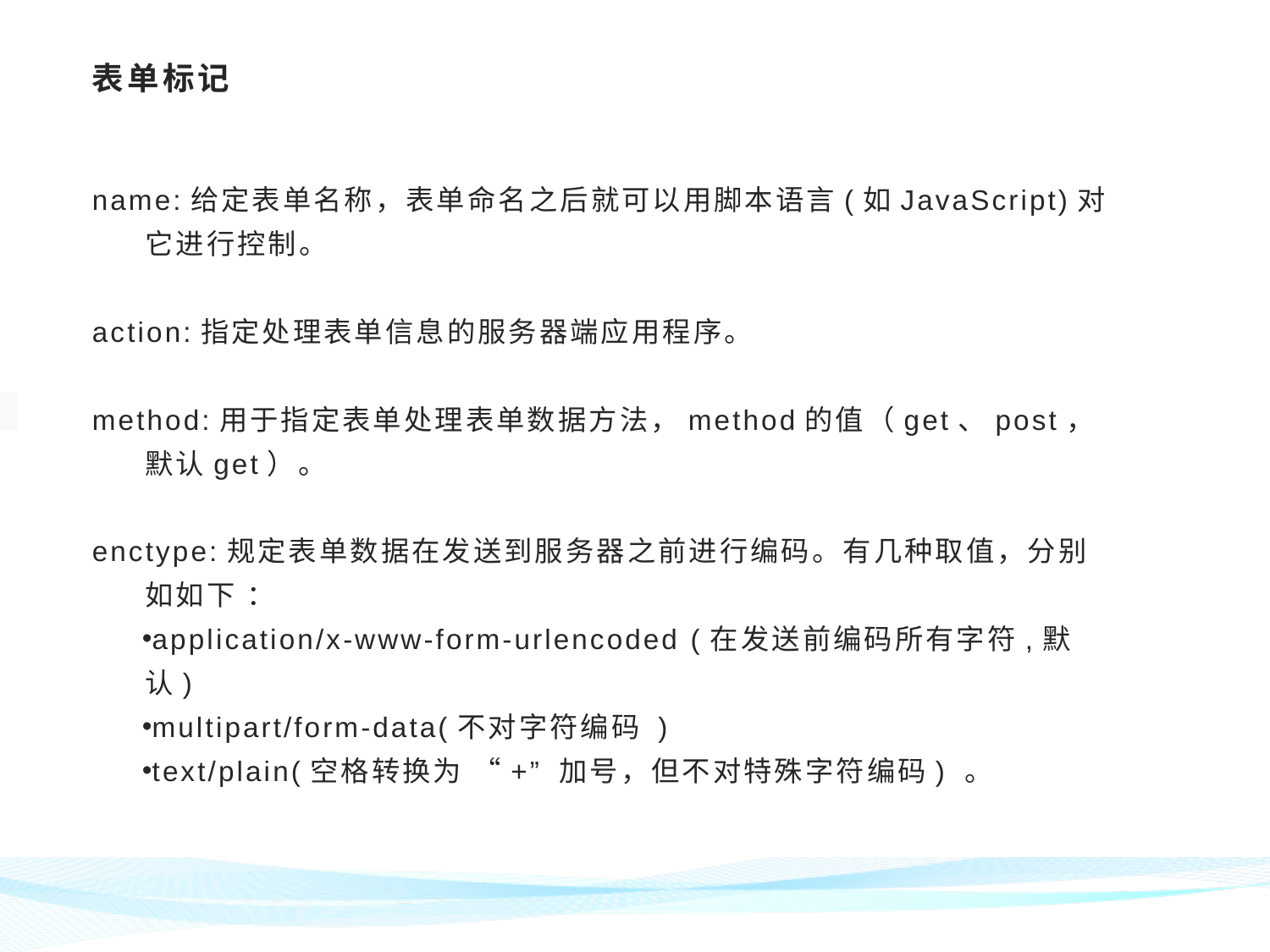

# 表单标记
name:给定表单名称，表单命名之后就可以用脚本语言(如JavaScript)对它进行控制。

action:指定处理表单信息的服务器端应用程序。

method:用于指定表单处理表单数据方法，method的值（get、post，默认get）。

enctype:规定表单数据在发送到服务器之前进行编码。有几种取值，分别如如下 ：
application/x-www-form-urlencoded (在发送前编码所有字符,默认)
multipart/form-data(不对字符编码 )
text/plain(空格转换为 “+” 加号，但不对特殊字符编码) 。